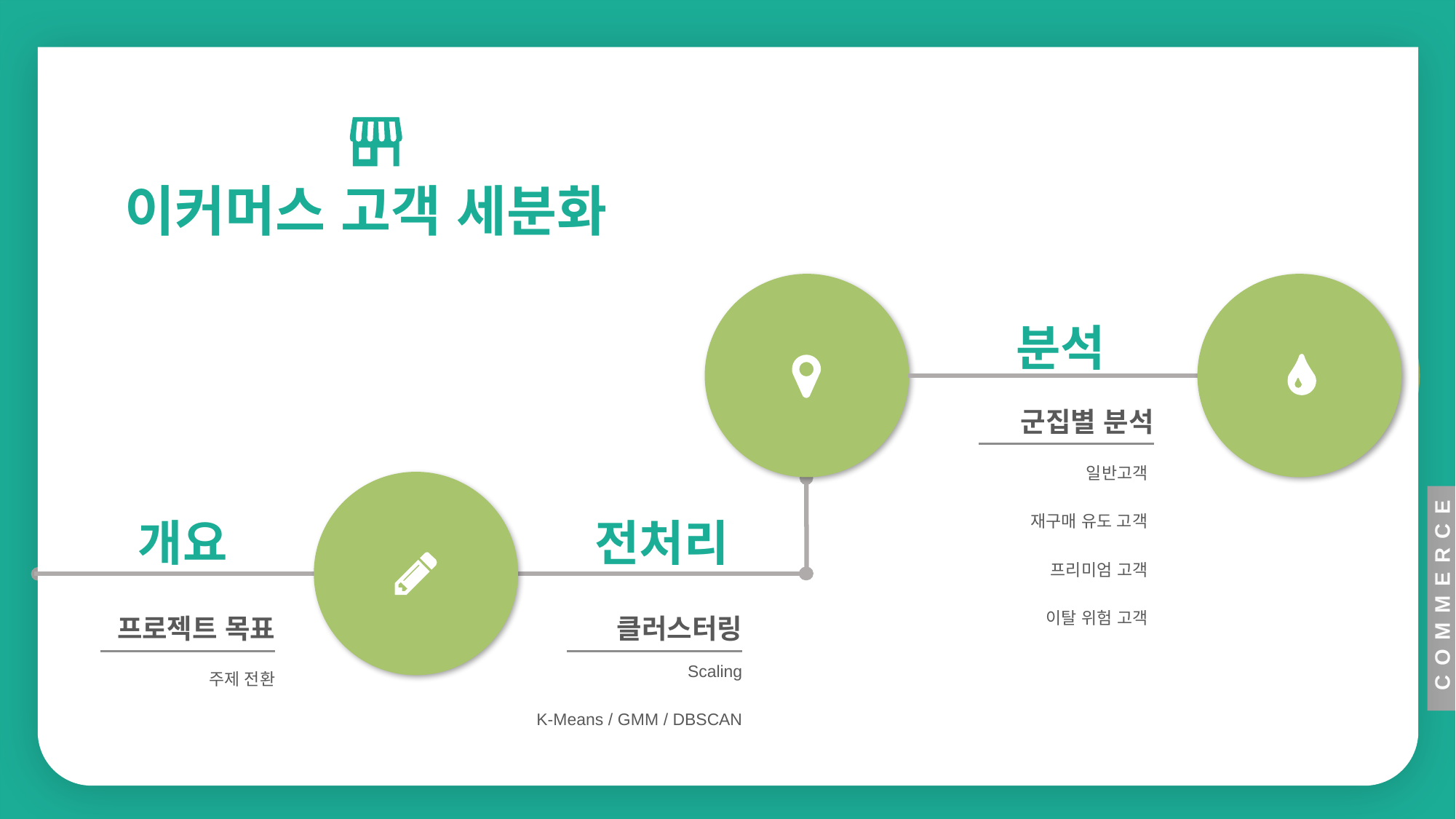

이커머스 고객 세분화

분석

군집별 분석
일반고객
재구매 유도 고객
프리미엄 고객
이탈 위험 고객

COMMERCE
개요
전처리

프로젝트 목표
클러스터링
Scaling
K-Means / GMM / DBSCAN
주제 전환